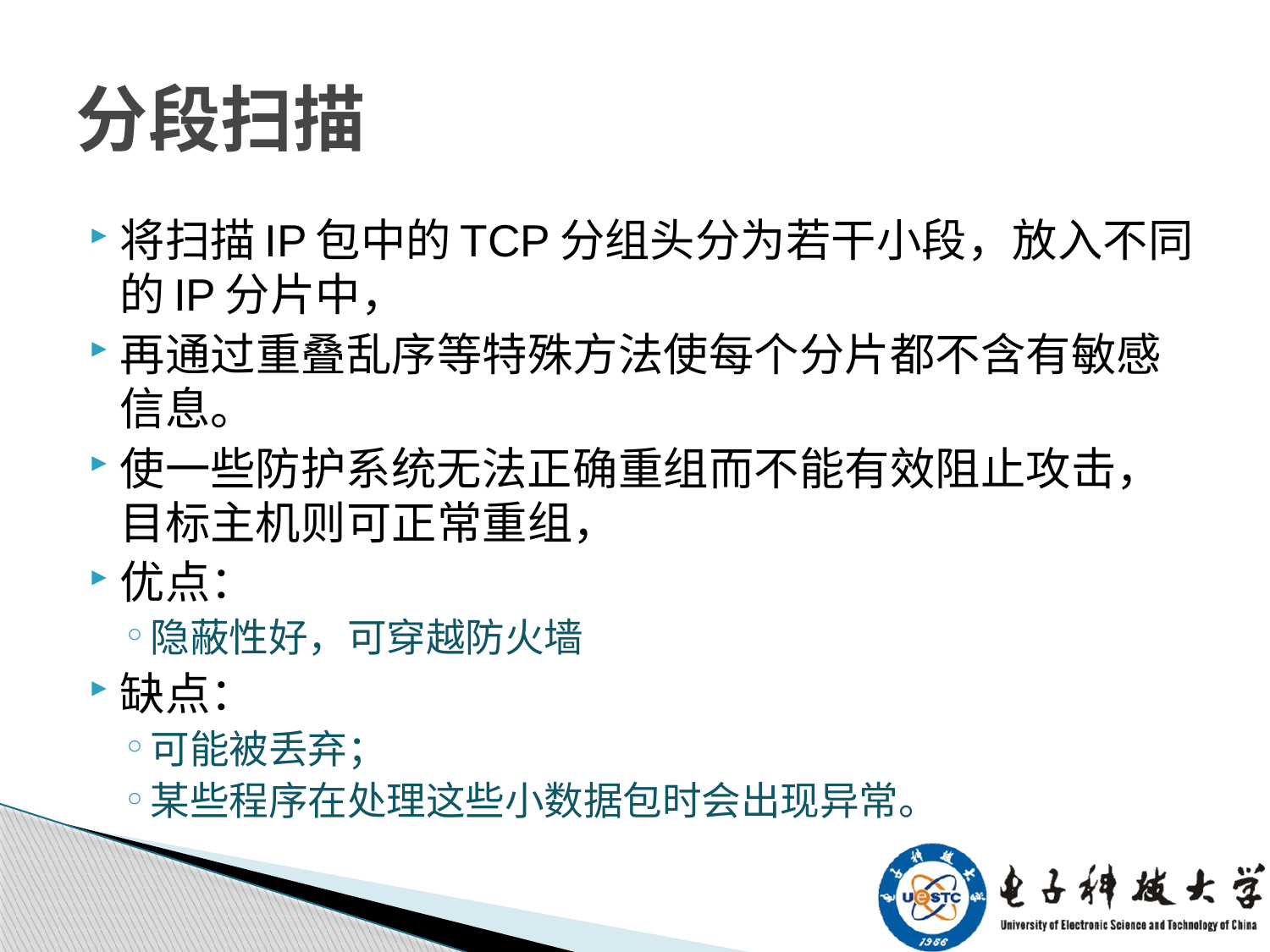

# 分段扫描
将扫描IP包中的TCP分组头分为若干小段，放入不同的IP分片中，
再通过重叠乱序等特殊方法使每个分片都不含有敏感信息。
使一些防护系统无法正确重组而不能有效阻止攻击，目标主机则可正常重组，
优点：
隐蔽性好，可穿越防火墙
缺点：
可能被丢弃；
某些程序在处理这些小数据包时会出现异常。
74